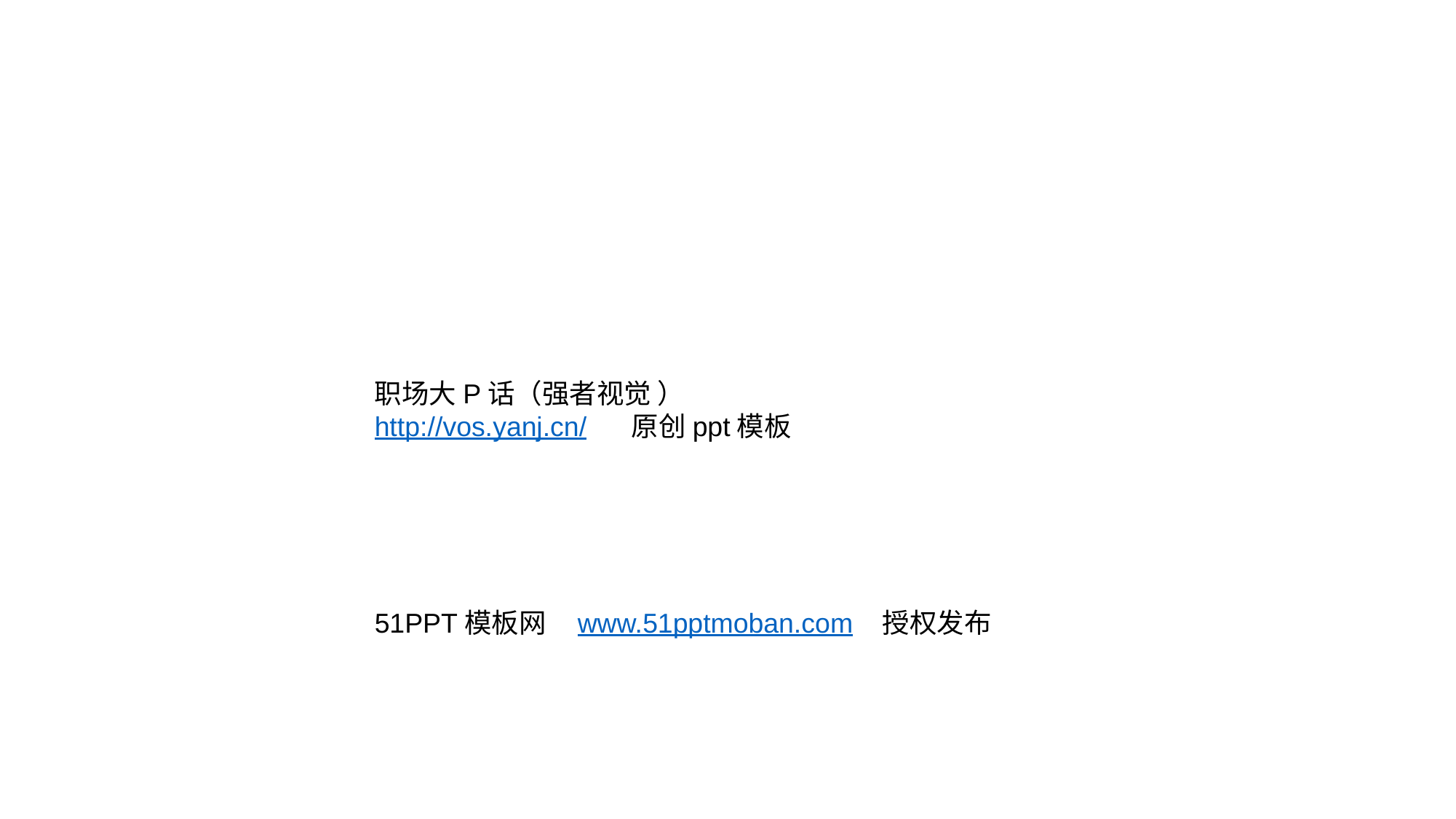

职场大P话（强者视觉 ）
http://vos.yanj.cn/     原创ppt模板

51PPT模板网    www.51pptmoban.com   授权发布